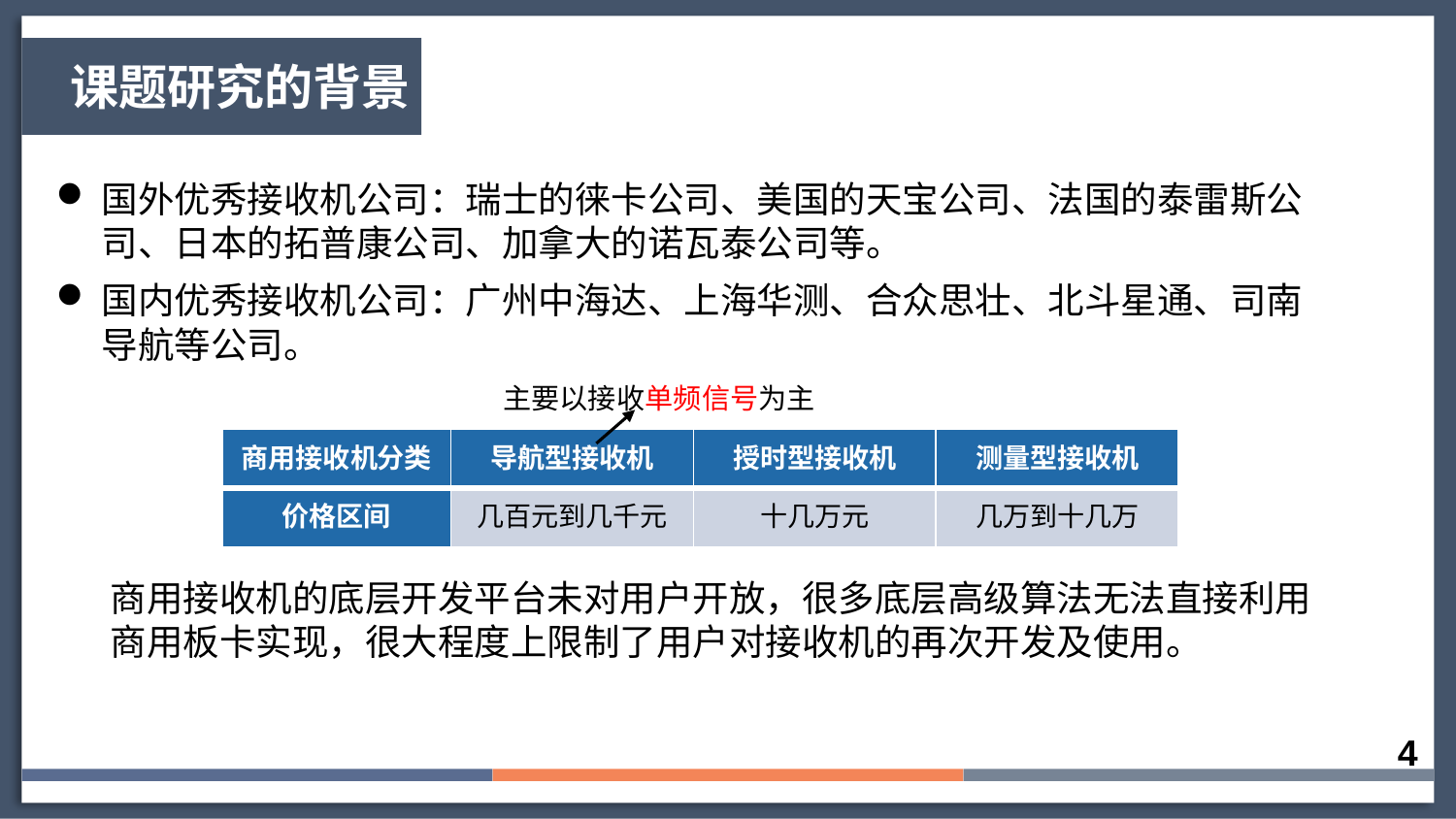

课题研究的背景
国外优秀接收机公司：瑞士的徕卡公司、美国的天宝公司、法国的泰雷斯公司、日本的拓普康公司、加拿大的诺瓦泰公司等。
国内优秀接收机公司：广州中海达、上海华测、合众思壮、北斗星通、司南导航等公司。
主要以接收单频信号为主
| 商用接收机分类 | 导航型接收机 | 授时型接收机 | 测量型接收机 |
| --- | --- | --- | --- |
| 价格区间 | 几百元到几千元 | 十几万元 | 几万到十几万 |
商用接收机的底层开发平台未对用户开放，很多底层高级算法无法直接利用商用板卡实现，很大程度上限制了用户对接收机的再次开发及使用。
4